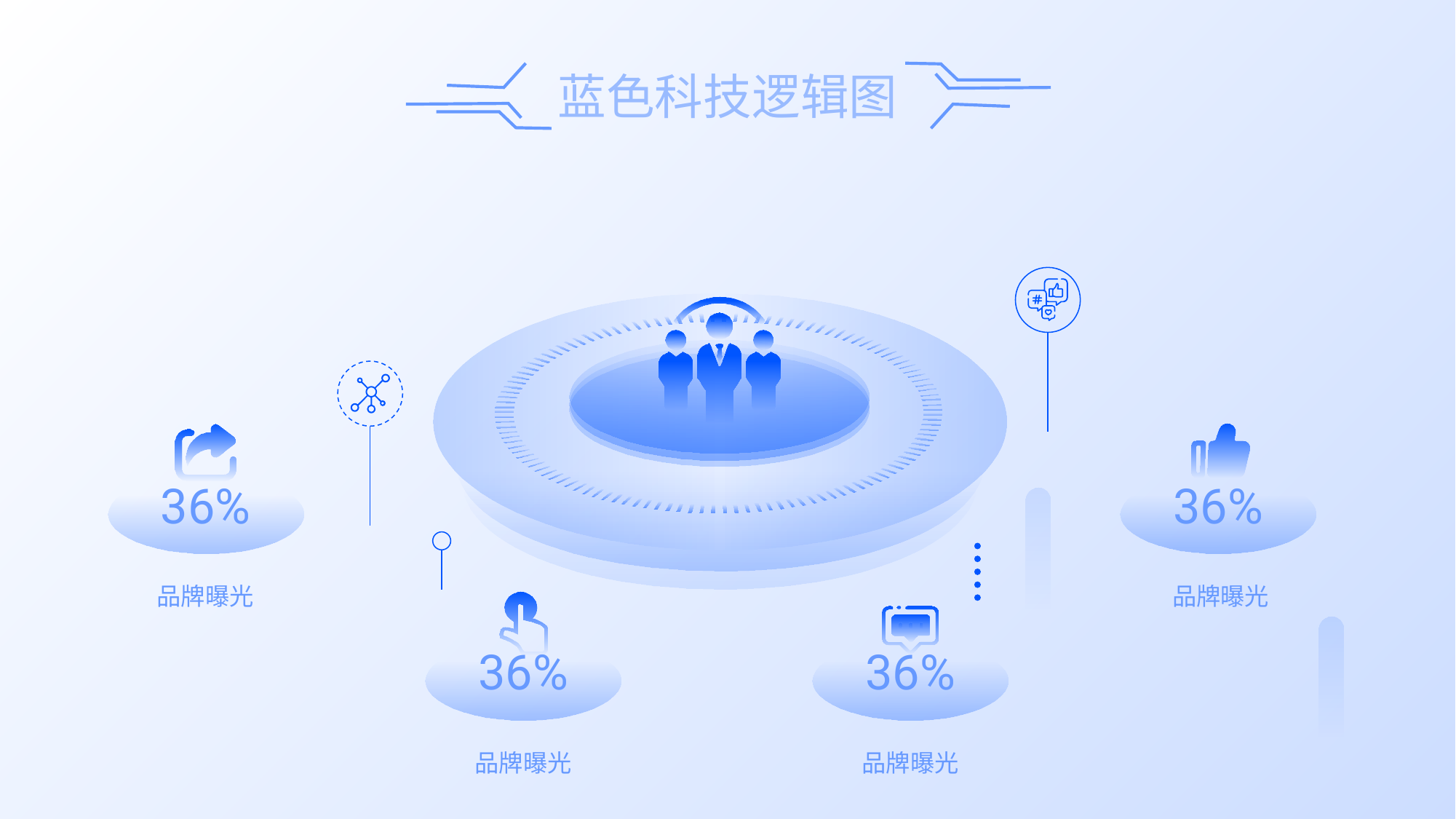

36%
36%

品牌曝光
品牌曝光

36%
36%

品牌曝光
品牌曝光